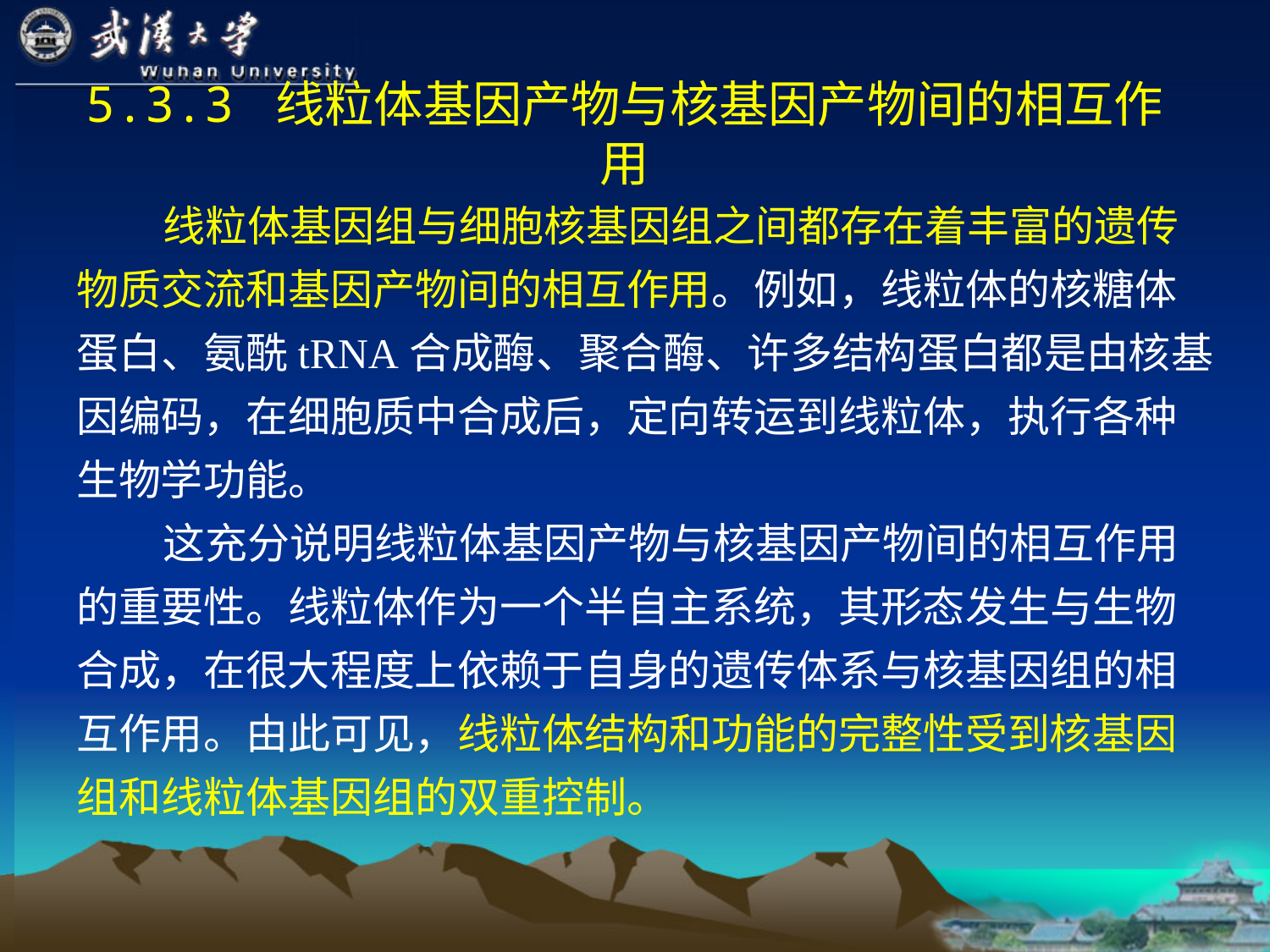

# 5.3.3 线粒体基因产物与核基因产物间的相互作用
          线粒体基因组与细胞核基因组之间都存在着丰富的遗传物质交流和基因产物间的相互作用。例如，线粒体的核糖体蛋白、氨酰tRNA合成酶、聚合酶、许多结构蛋白都是由核基因编码，在细胞质中合成后，定向转运到线粒体，执行各种生物学功能。
        这充分说明线粒体基因产物与核基因产物间的相互作用的重要性。线粒体作为一个半自主系统，其形态发生与生物合成，在很大程度上依赖于自身的遗传体系与核基因组的相互作用。由此可见，线粒体结构和功能的完整性受到核基因组和线粒体基因组的双重控制。